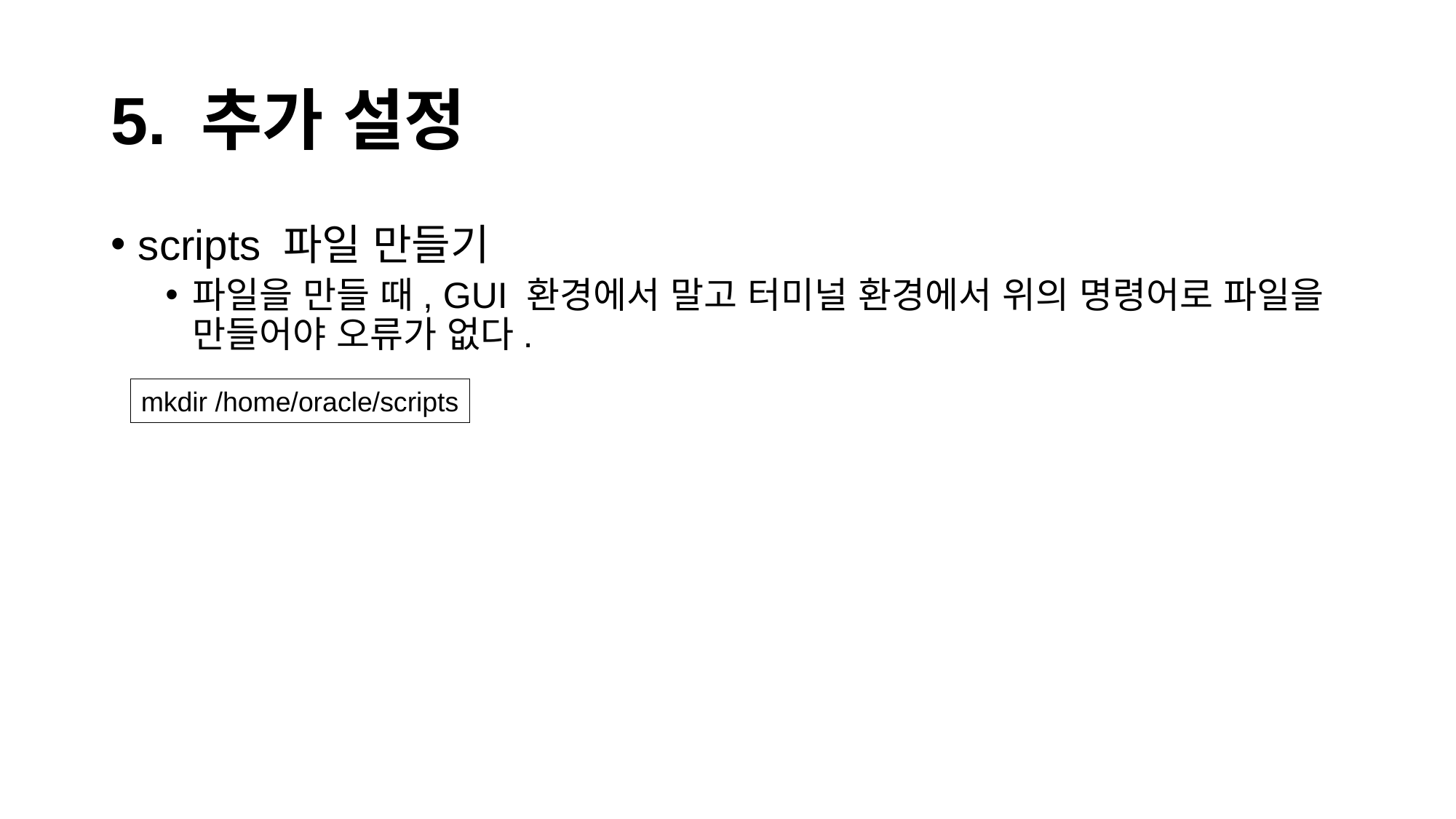

# 5. 추가 설정
scripts 파일 만들기
파일을 만들 때, GUI 환경에서 말고 터미널 환경에서 위의 명령어로 파일을 만들어야 오류가 없다.

mkdir /home/oracle/scripts